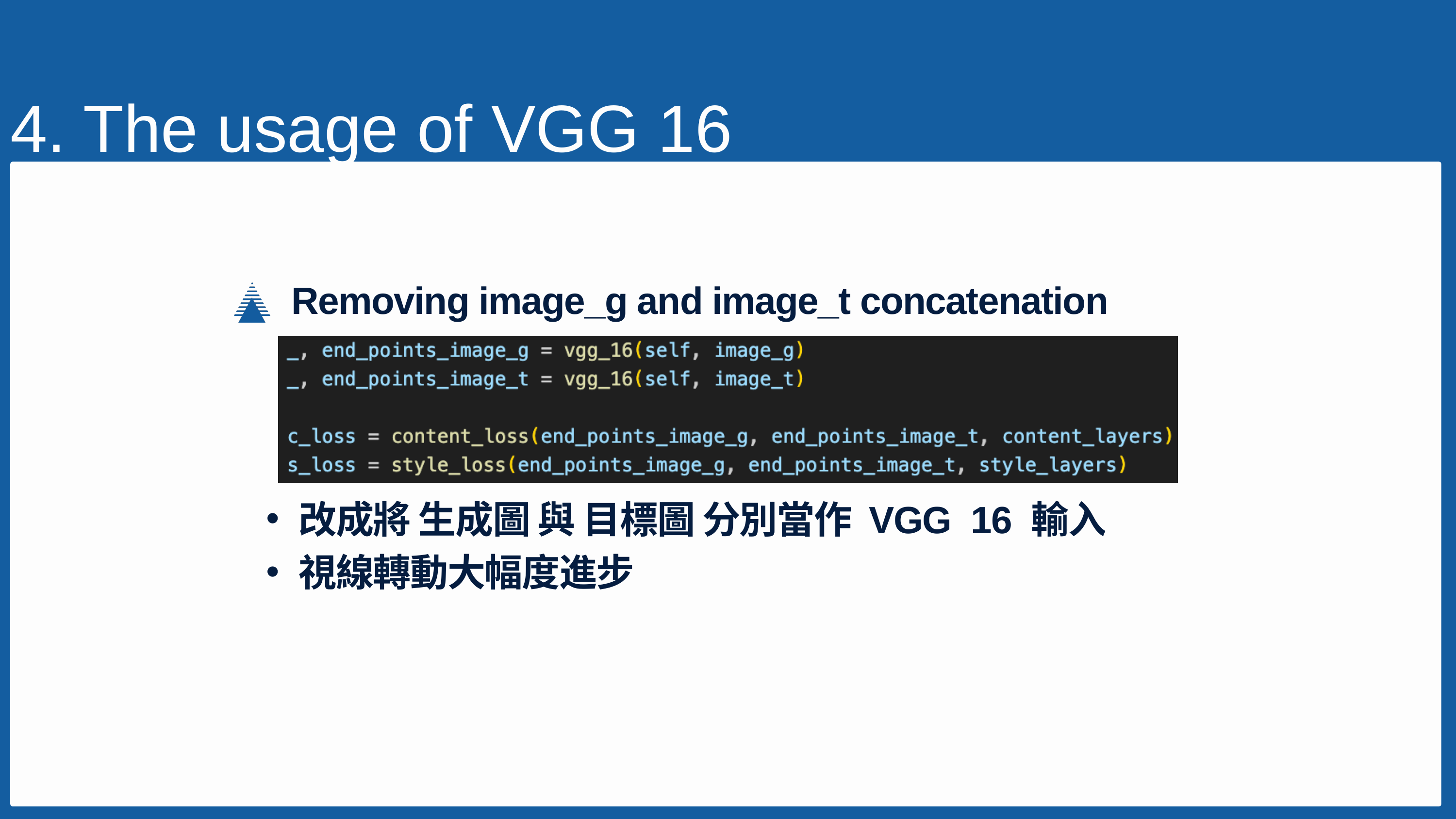

4. The usage of VGG 16

Removing image_g and image_t concatenation

改成將 生成圖 與 目標圖 分別當作 VGG  16 輸入
視線轉動大幅度進步